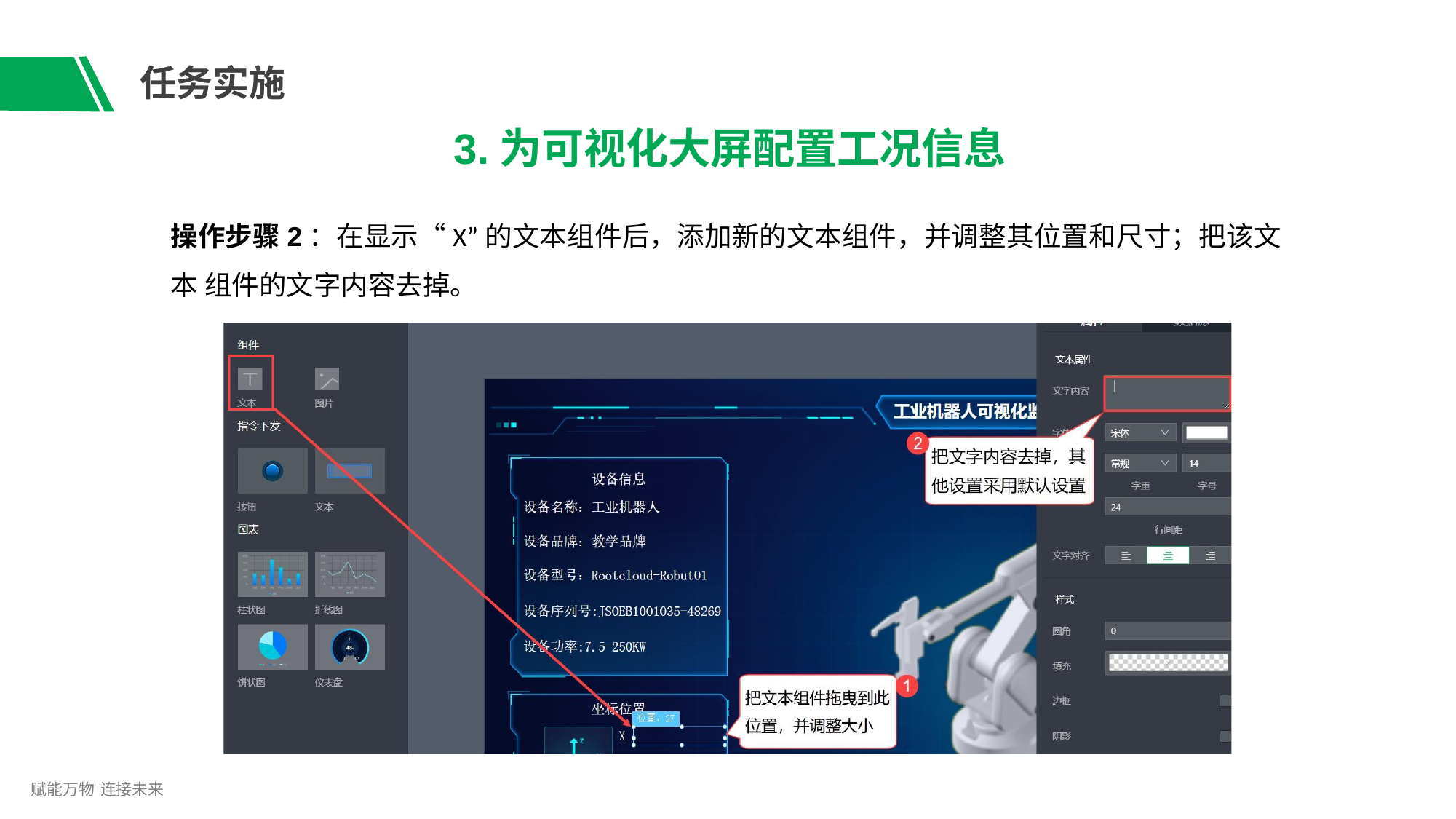

# 任务实施
3.为可视化大屏配置工况信息
操作步骤2：在显示“X”的文本组件后，添加新的文本组件，并调整其位置和尺寸；把该文本 组件的文字内容去掉。

赋能万物 连接未来